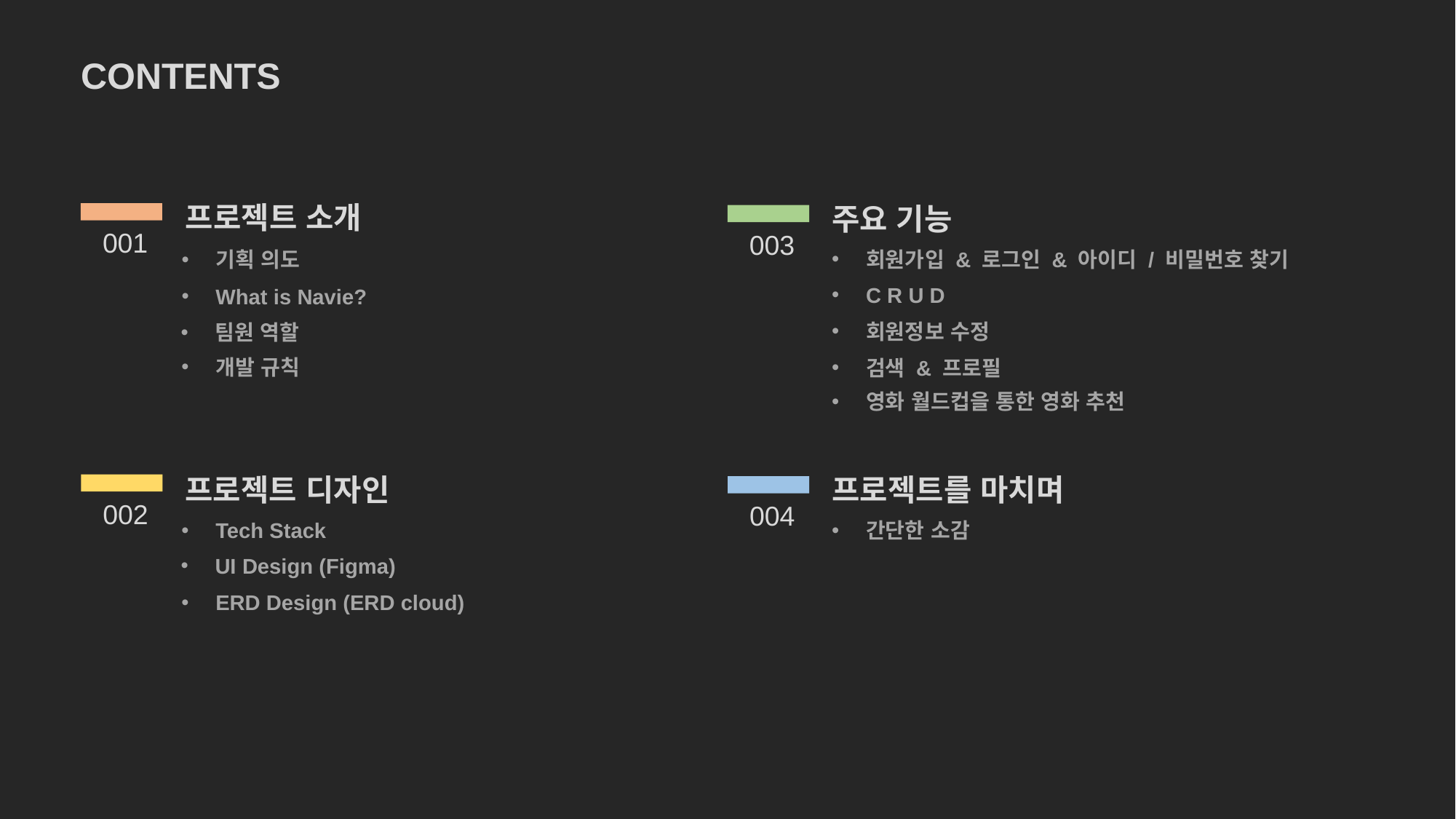

CONTENTS
프로젝트 소개

001
기획 의도
What is Navie?
팀원 역할
개발 규칙
주요 기능

003
회원가입 & 로그인 & 아이디 / 비밀번호 찾기
C R U D
회원정보 수정
영화 월드컵을 통한 영화 추천
검색 & 프로필
프로젝트 디자인

002
Tech Stack
UI Design (Figma)
ERD Design (ERD cloud)
프로젝트를 마치며

004
간단한 소감